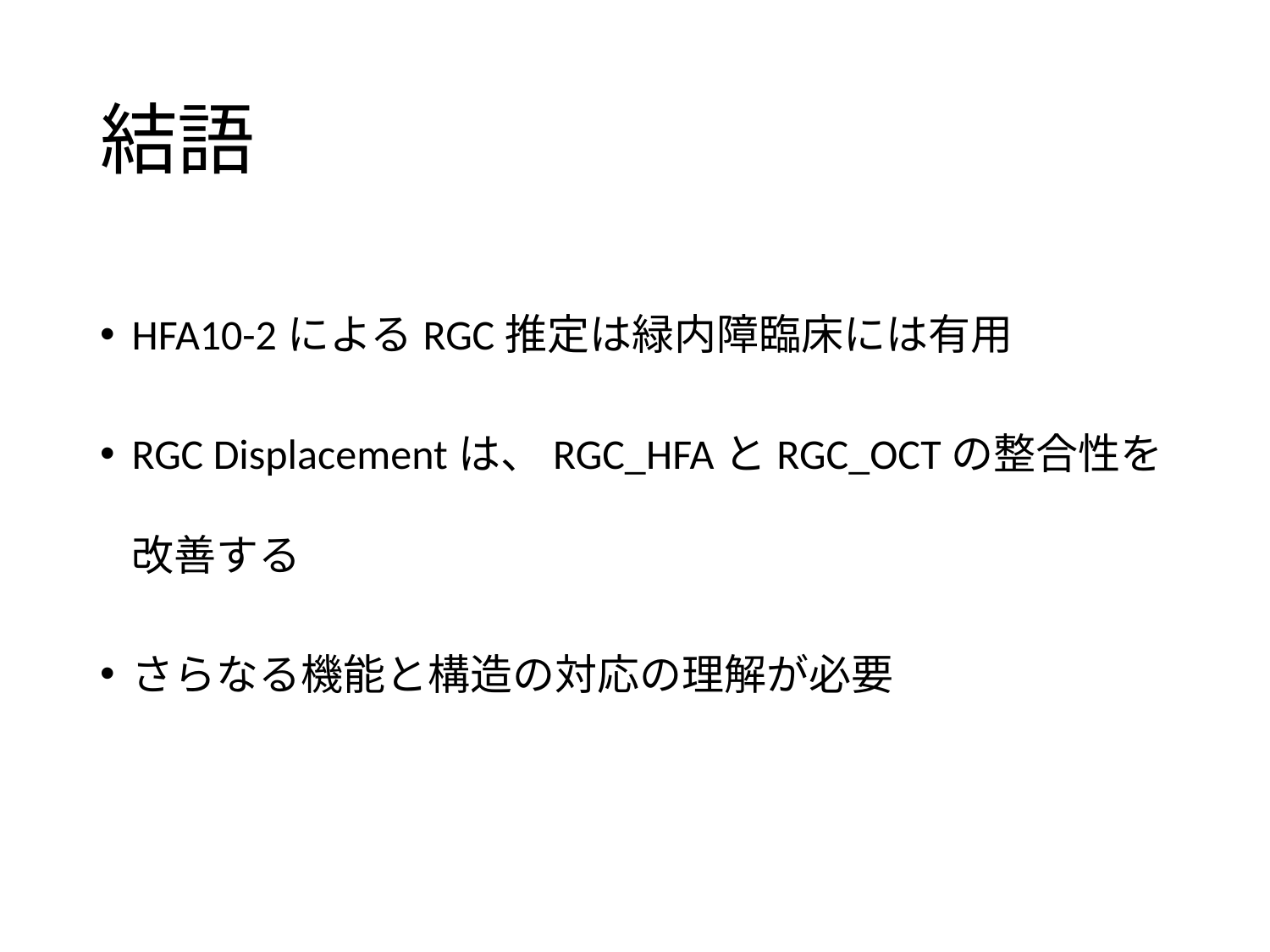

# 結語
HFA10-2によるRGC推定は緑内障臨床には有用
RGC Displacementは、RGC_HFAとRGC_OCTの整合性を改善する
さらなる機能と構造の対応の理解が必要